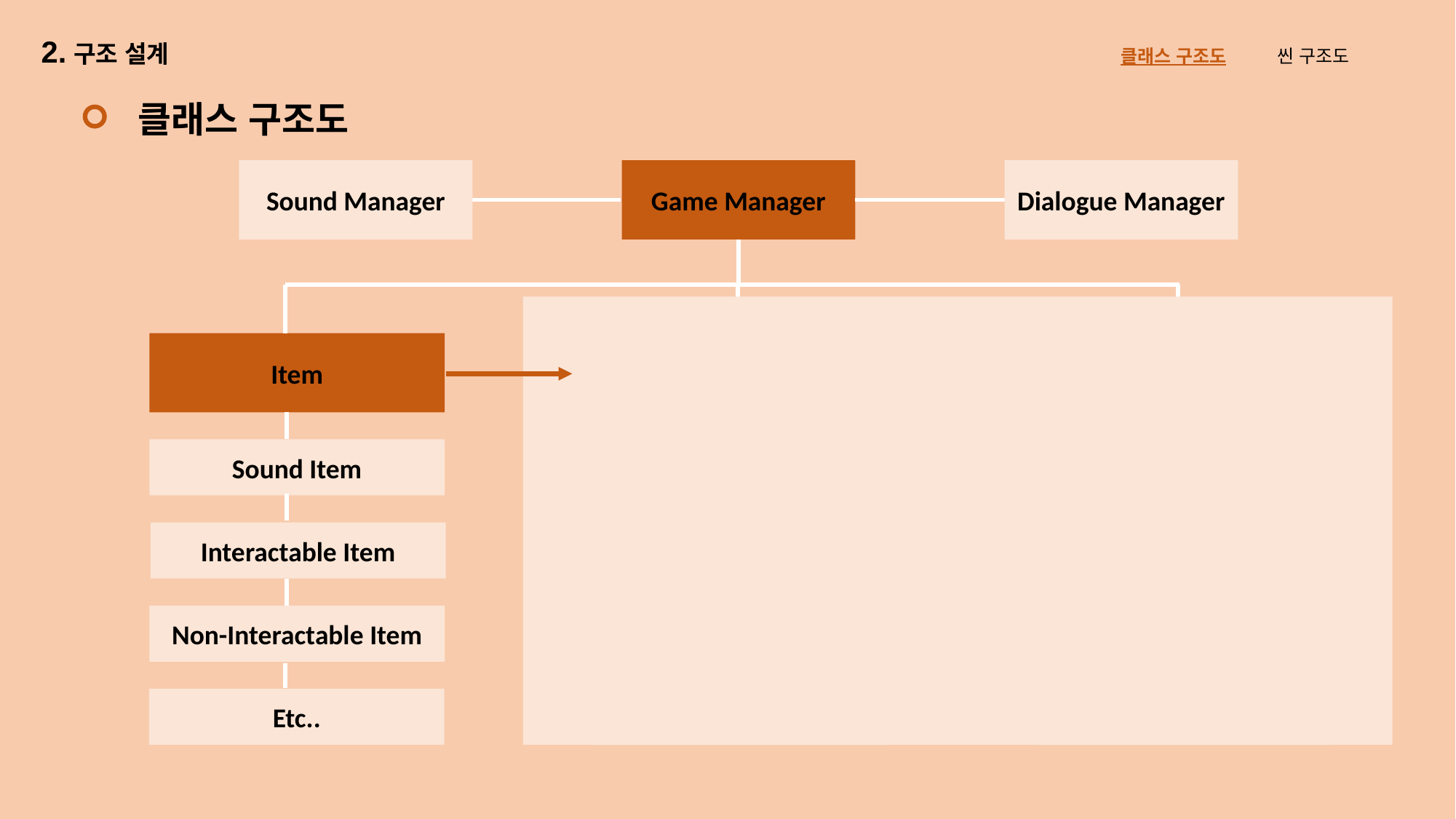

2.구조 설계
클래스 구조도          씬 구조도
클래스 구조도

Sound Manager
Game Manager
Dialogue Manager

Item
UI
Item
Sound Item
Game Status
Sound Item
Interactable Item
Game Info
Interactable Item
Non-Interactable Item
Dialogue
Non-Interactable Item
Etc..
Etc..
Etc..